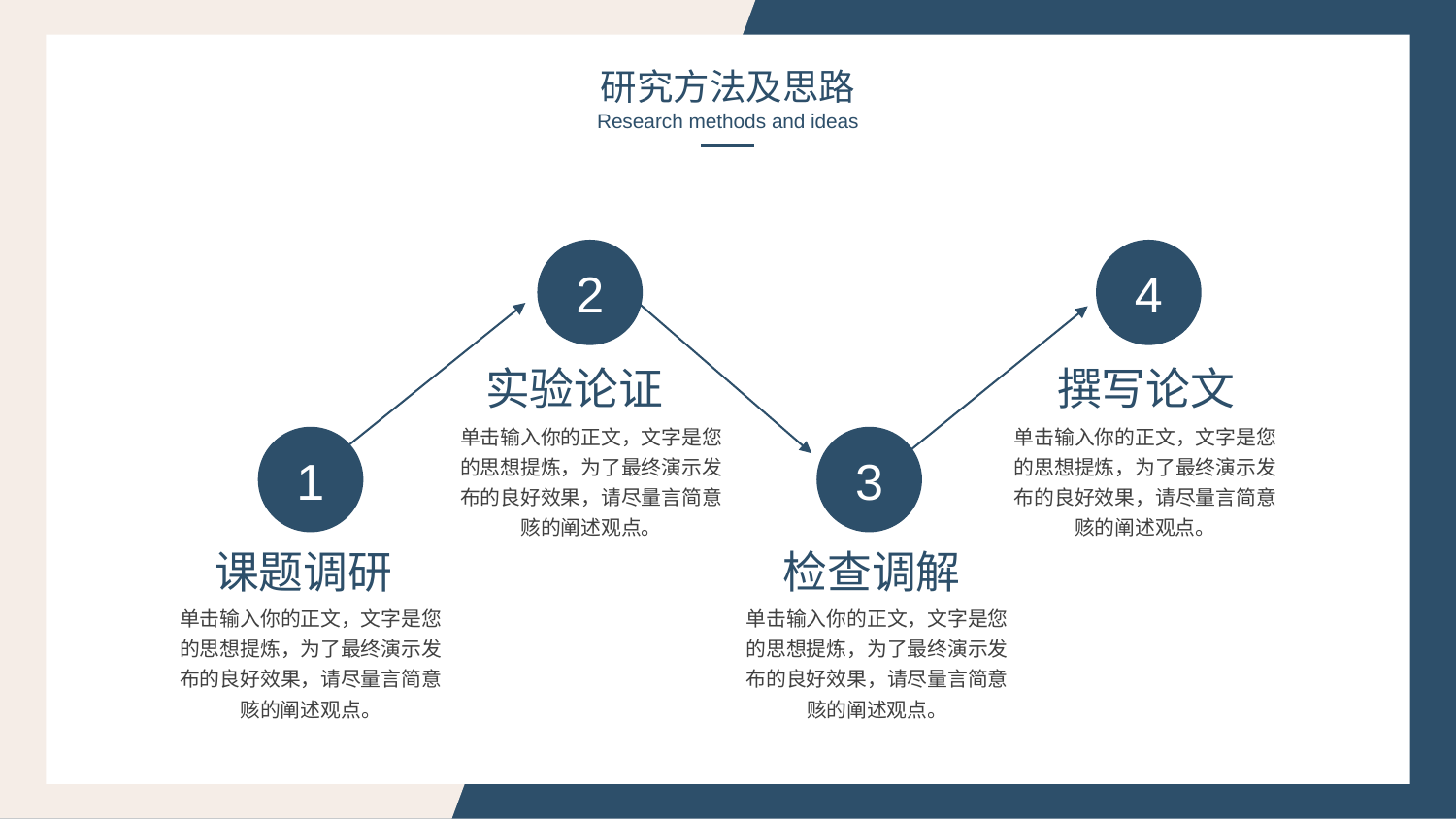

研究方法及思路
Research methods and ideas
2
4
实验论证
撰写论文
单击输入你的正文，文字是您的思想提炼，为了最终演示发布的良好效果，请尽量言简意赅的阐述观点。
单击输入你的正文，文字是您的思想提炼，为了最终演示发布的良好效果，请尽量言简意赅的阐述观点。
1
3
课题调研
检查调解
单击输入你的正文，文字是您的思想提炼，为了最终演示发布的良好效果，请尽量言简意赅的阐述观点。
单击输入你的正文，文字是您的思想提炼，为了最终演示发布的良好效果，请尽量言简意赅的阐述观点。